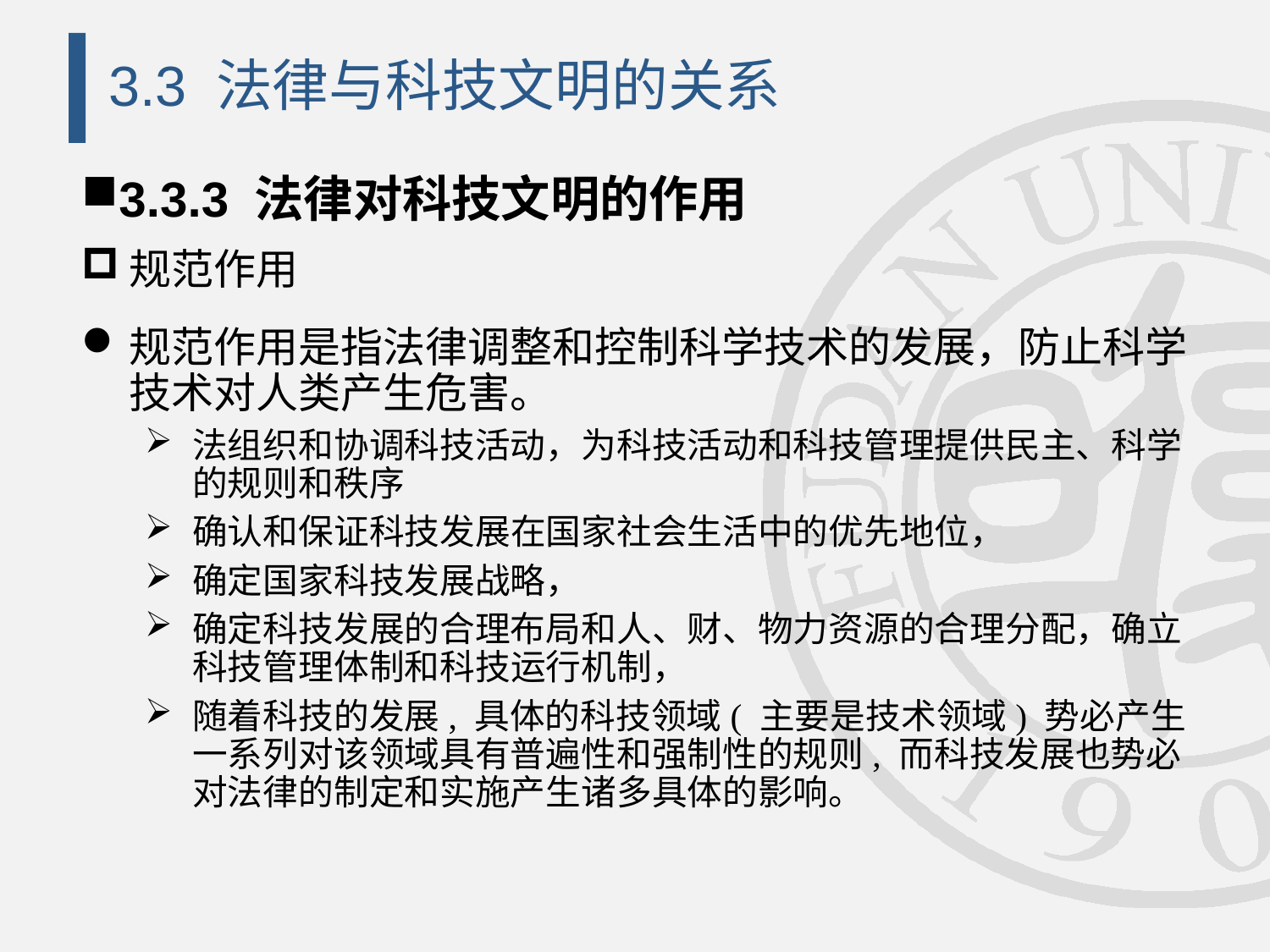

# 3.3 法律与科技文明的关系
3.3.3 法律对科技文明的作用
规范作用
规范作用是指法律调整和控制科学技术的发展，防止科学技术对人类产生危害。
法组织和协调科技活动，为科技活动和科技管理提供民主、科学的规则和秩序
确认和保证科技发展在国家社会生活中的优先地位，
确定国家科技发展战略，
确定科技发展的合理布局和人、财、物力资源的合理分配，确立科技管理体制和科技运行机制，
随着科技的发展, 具体的科技领域( 主要是技术领域) 势必产生一系列对该领域具有普遍性和强制性的规则, 而科技发展也势必对法律的制定和实施产生诸多具体的影响。